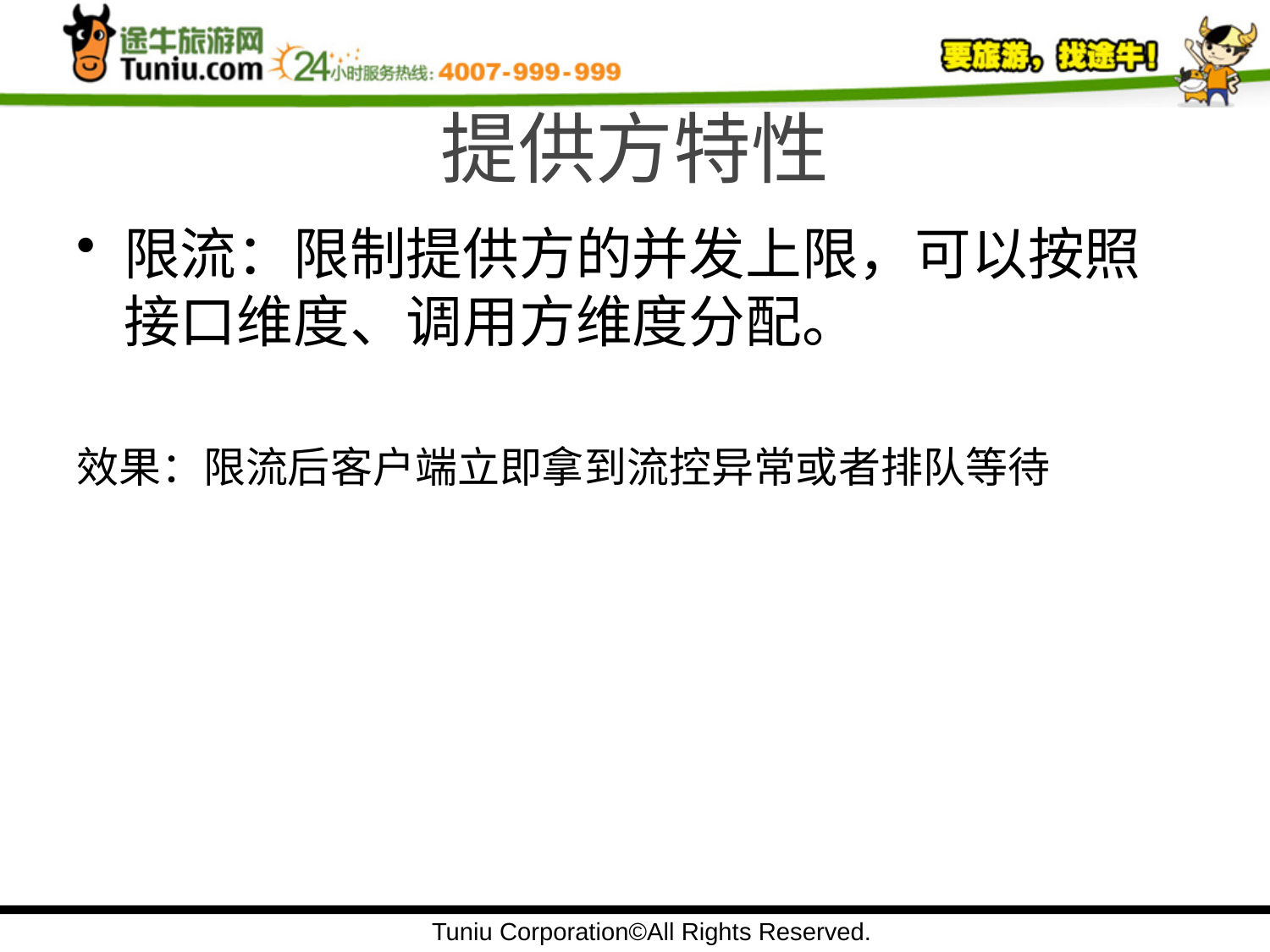

# 提供方特性
限流：限制提供方的并发上限，可以按照接口维度、调用方维度分配。

效果：限流后客户端立即拿到流控异常或者排队等待